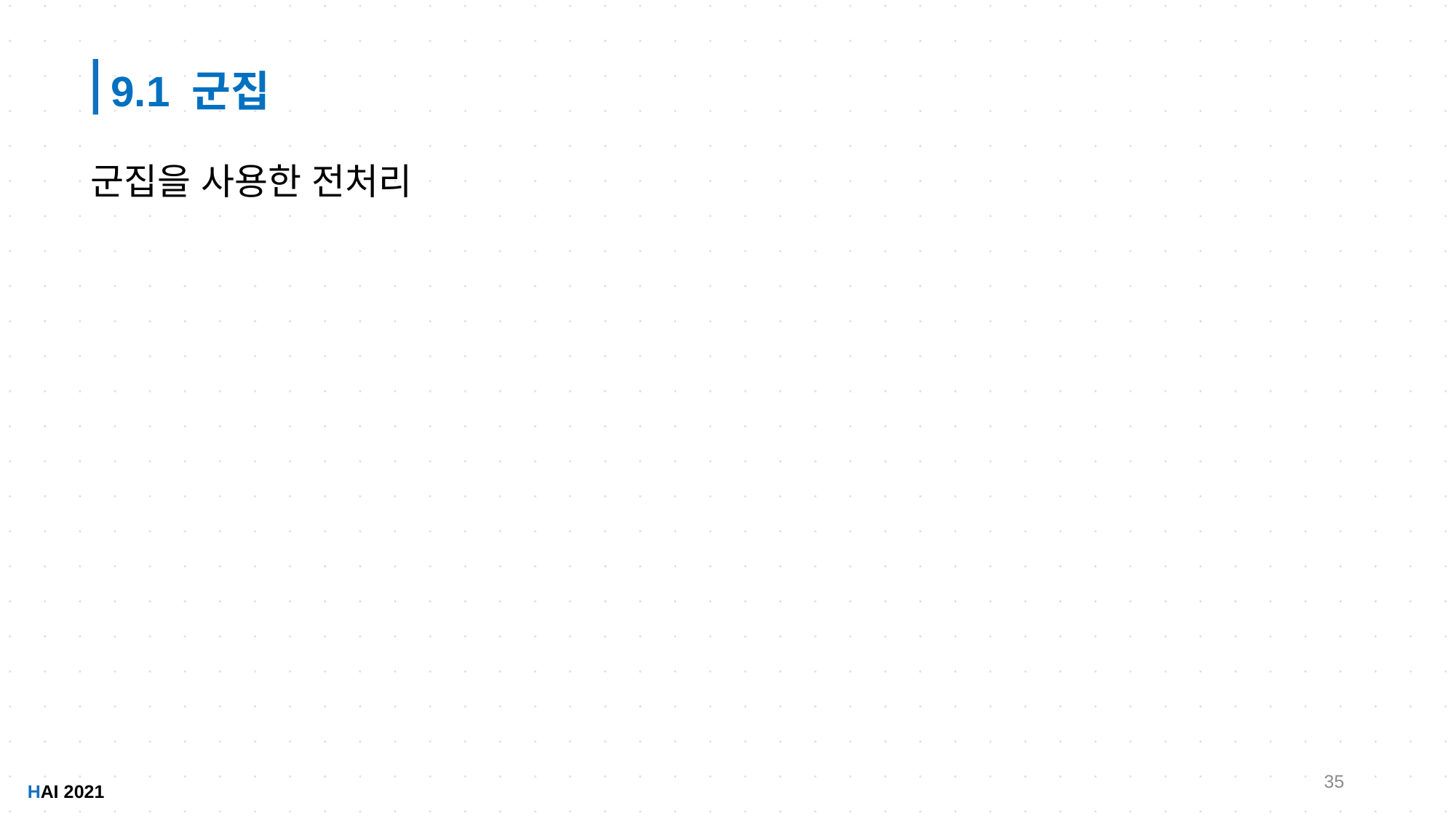

9.1 군집
군집을 사용한 전처리
35
HAI 2021